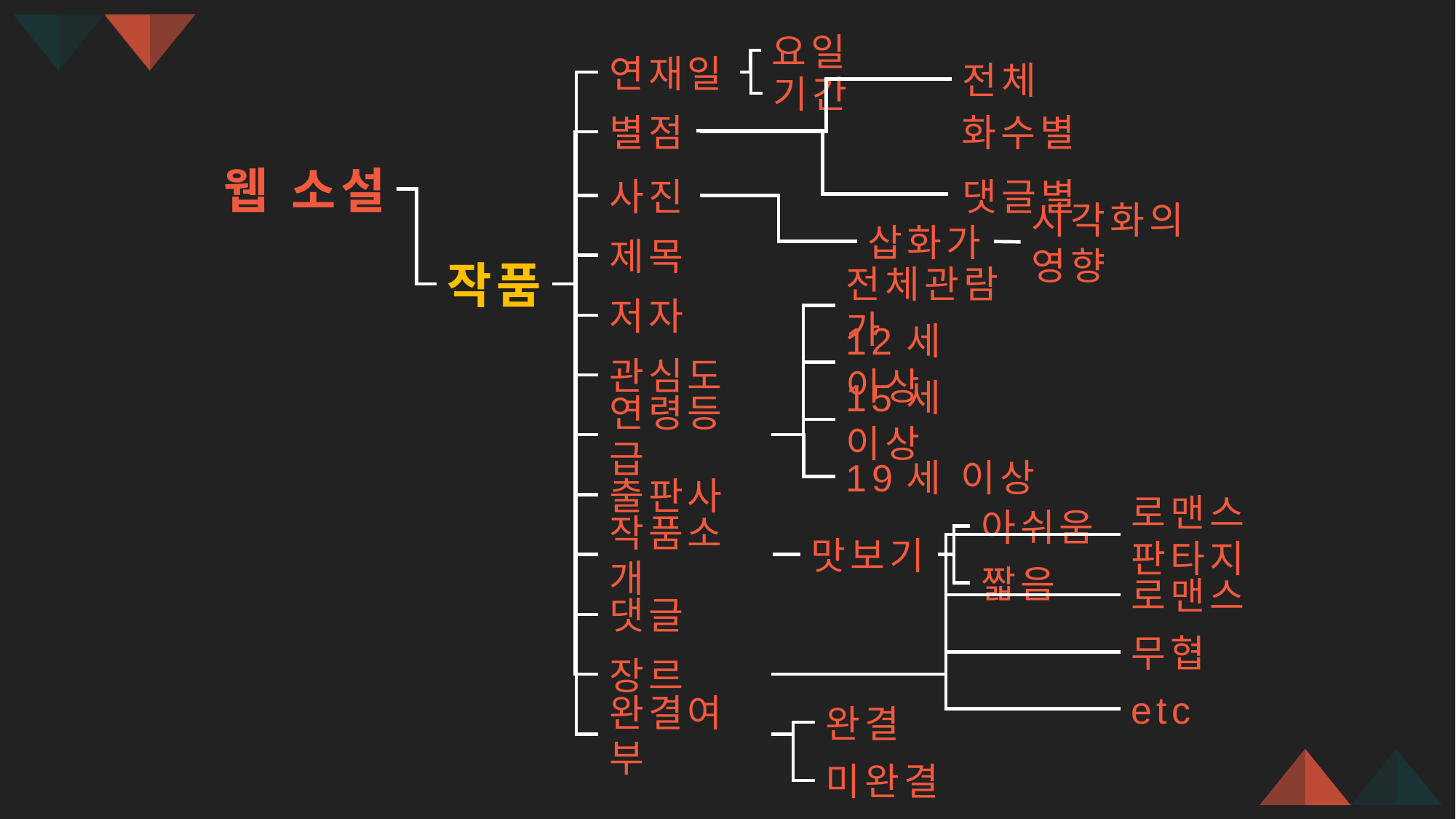

요일
연재일
전체
기간
화수별
별점
웹 소설
댓글별
사진
삽화가
시각화의 영향
제목
작품
전체관람가
저자
12세 이상
관심도
15세 이상
연령등급
19세 이상
출판사
아쉬움
로맨스 판타지
작품소개
맛보기
짧음
로맨스
댓글
무협
장르
etc
완결
완결여부
미완결